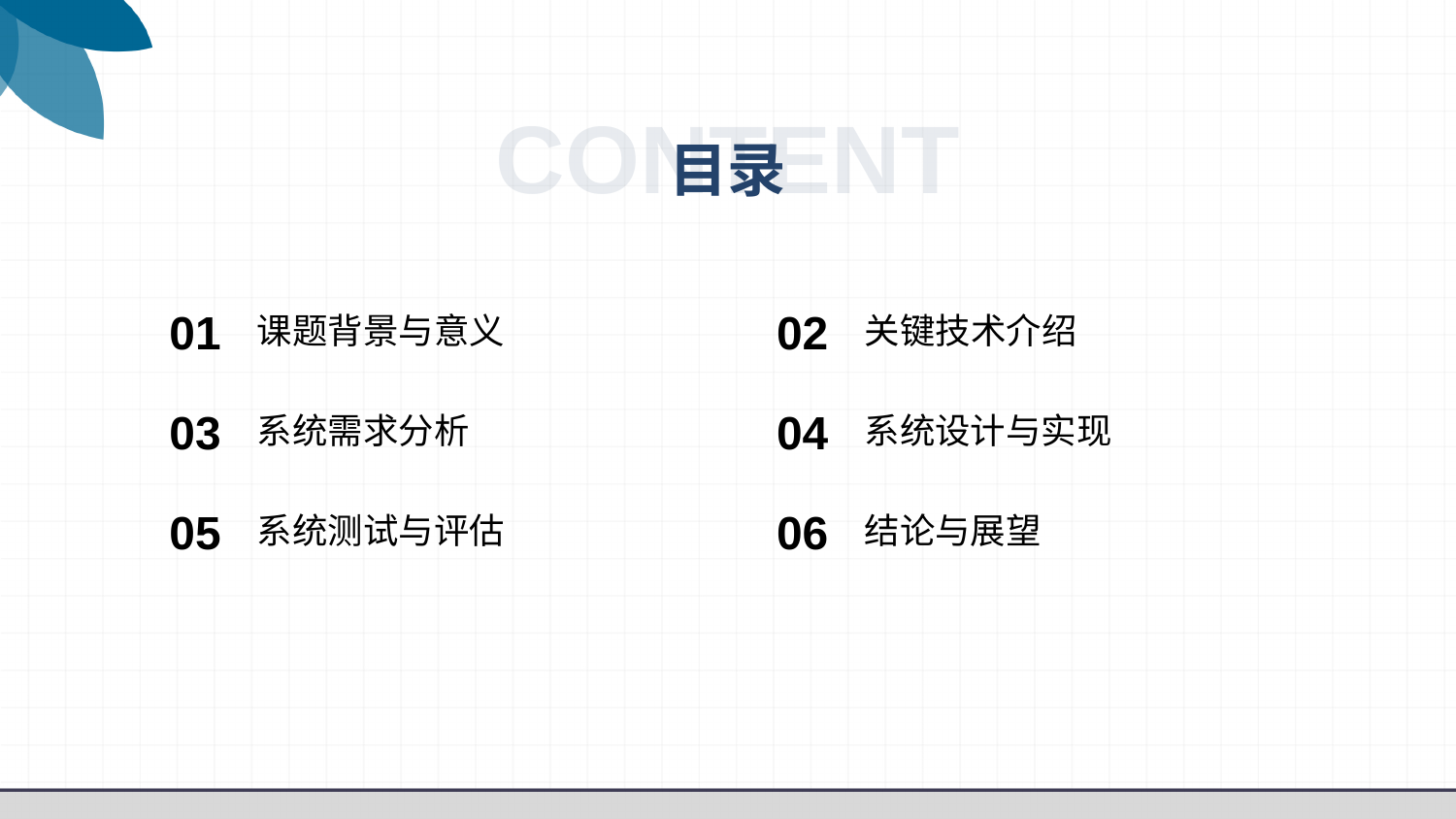

CONTENT
目录
01
02
课题背景与意义
关键技术介绍
03
04
系统需求分析
系统设计与实现
05
06
系统测试与评估
结论与展望